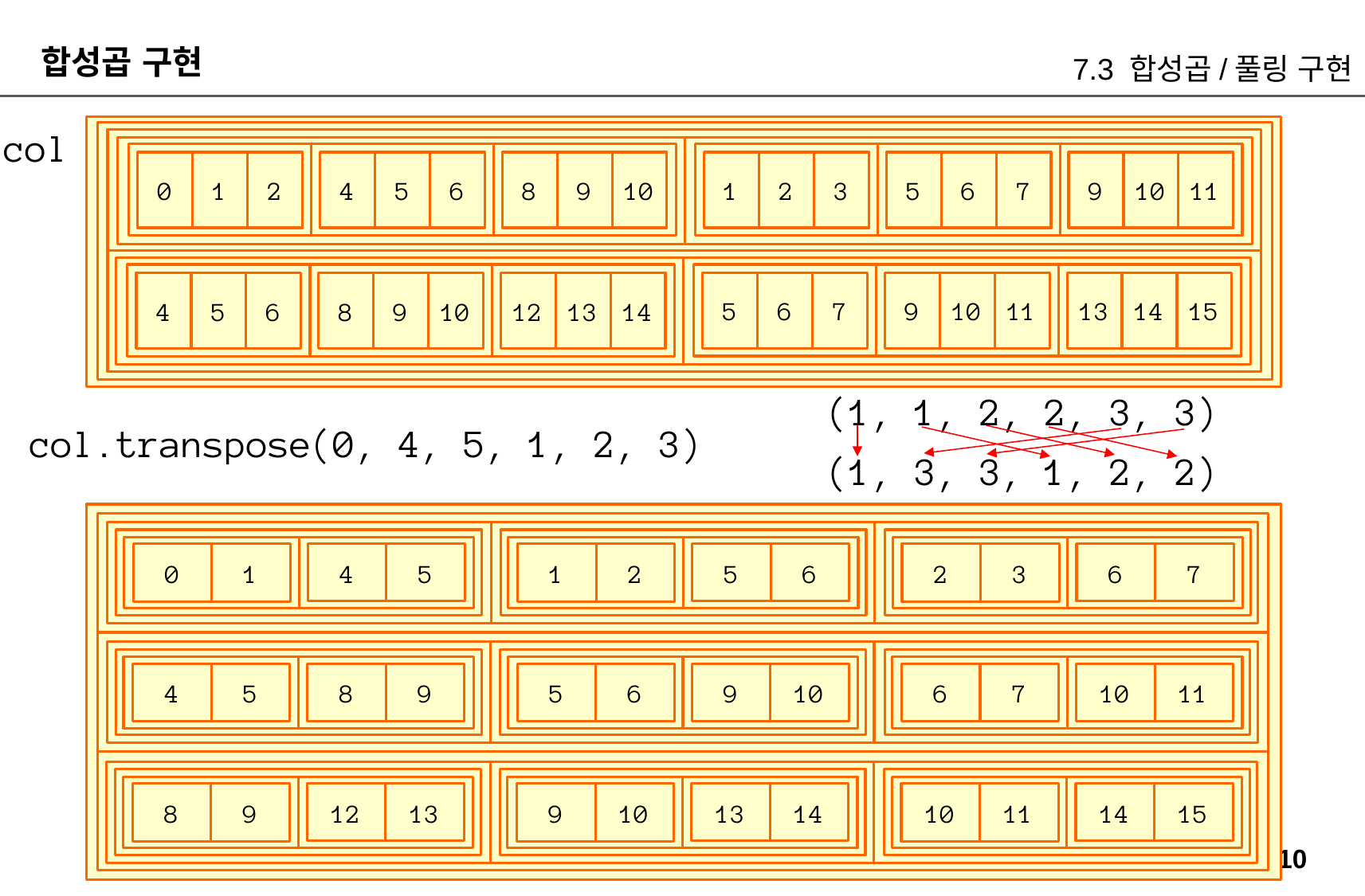

합성곱 구현
7.3 합성곱/풀링 구현

col

1
2
3
5
6
7
9
10
11
0
1
2
4
5
6
8
9
10

5
6
7
9
10
11
13
14
15
4
5
6
8
9
10
12
13
14
(1, 1, 2, 2, 3, 3)
col.transpose(0, 4, 5, 1, 2, 3)
(1, 3, 3, 1, 2, 2)

6
7
5
6
4
5
2
3
1
2
0
1

10
11
9
10
8
9
6
7
5
6
4
5

14
15
13
14
12
13
10
11
9
10
8
9